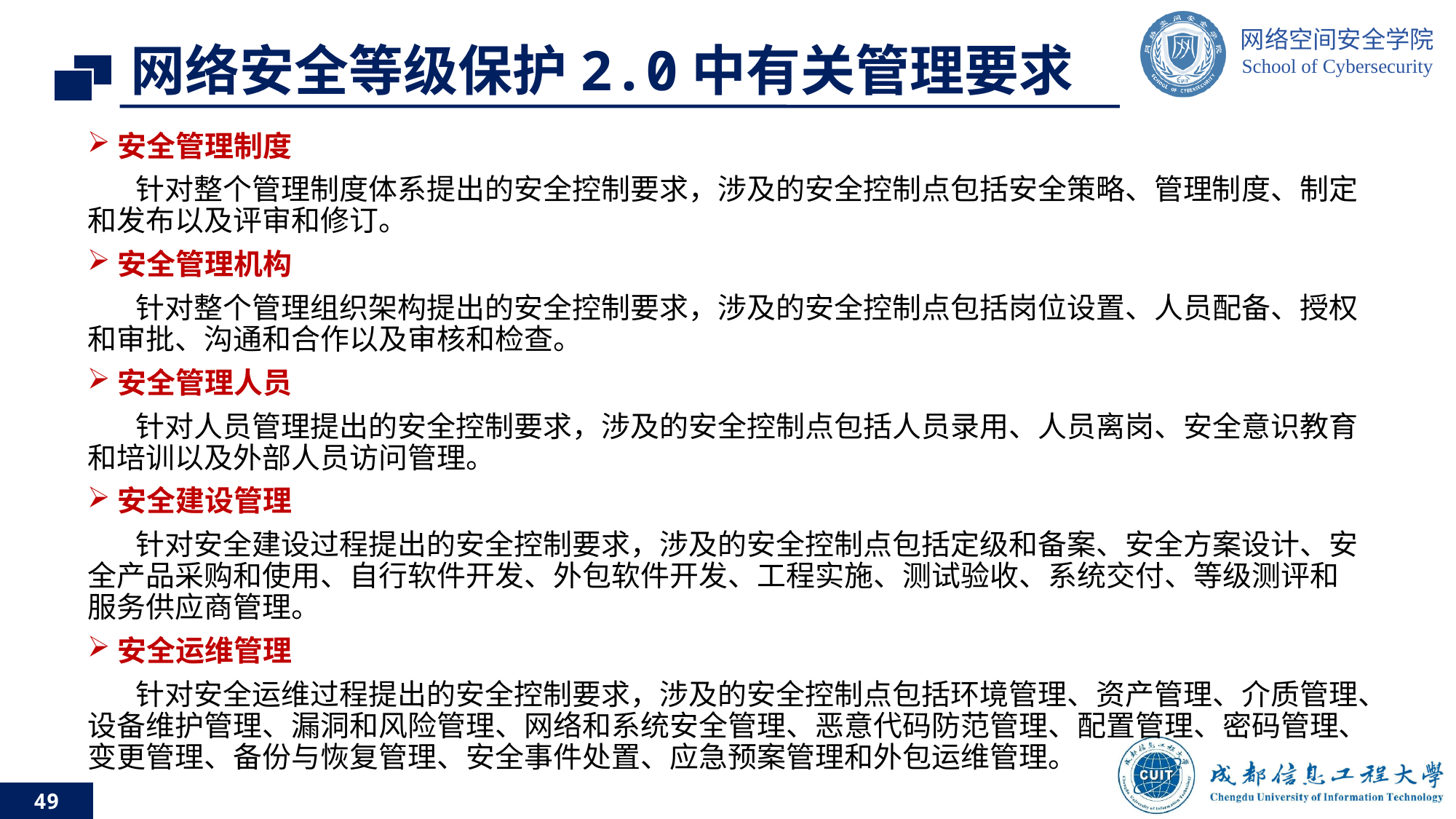

# 网络安全等级保护2.0中有关管理要求
安全管理制度
针对整个管理制度体系提出的安全控制要求，涉及的安全控制点包括安全策略、管理制度、制定和发布以及评审和修订。
安全管理机构
针对整个管理组织架构提出的安全控制要求，涉及的安全控制点包括岗位设置、人员配备、授权和审批、沟通和合作以及审核和检查。
安全管理人员
针对人员管理提出的安全控制要求，涉及的安全控制点包括人员录用、人员离岗、安全意识教育和培训以及外部人员访问管理。
安全建设管理
针对安全建设过程提出的安全控制要求，涉及的安全控制点包括定级和备案、安全方案设计、安全产品采购和使用、自行软件开发、外包软件开发、工程实施、测试验收、系统交付、等级测评和服务供应商管理。
安全运维管理
针对安全运维过程提出的安全控制要求，涉及的安全控制点包括环境管理、资产管理、介质管理、设备维护管理、漏洞和风险管理、网络和系统安全管理、恶意代码防范管理、配置管理、密码管理、变更管理、备份与恢复管理、安全事件处置、应急预案管理和外包运维管理。
49